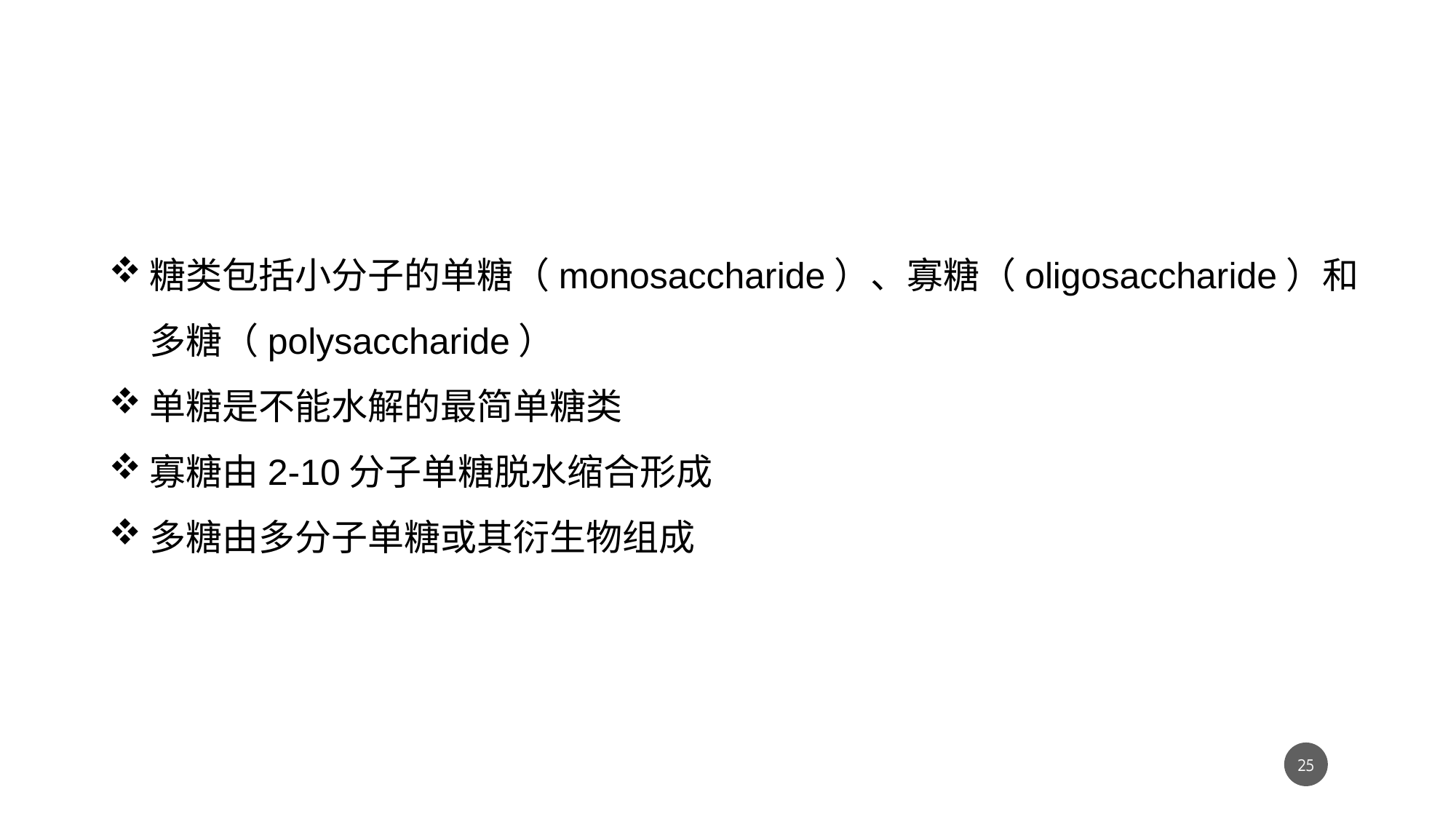

糖类包括小分子的单糖（monosaccharide）、寡糖（oligosaccharide）和多糖（polysaccharide）
单糖是不能水解的最简单糖类
寡糖由2-10分子单糖脱水缩合形成
多糖由多分子单糖或其衍生物组成
25